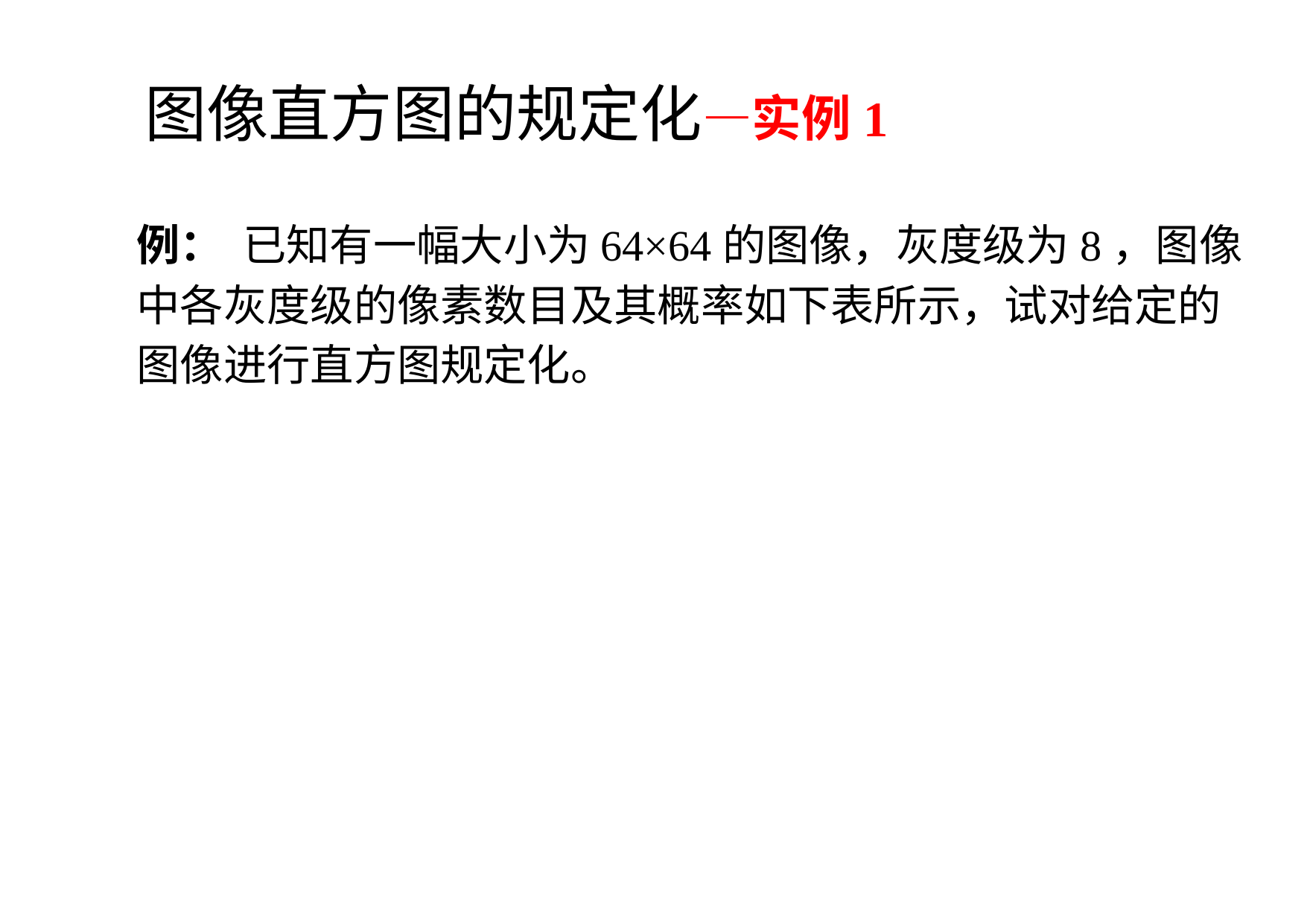

图像直方图的规定化—实例1
例：  已知有一幅大小为64×64的图像，灰度级为8，图像中各灰度级的像素数目及其概率如下表所示，试对给定的图像进行直方图规定化。